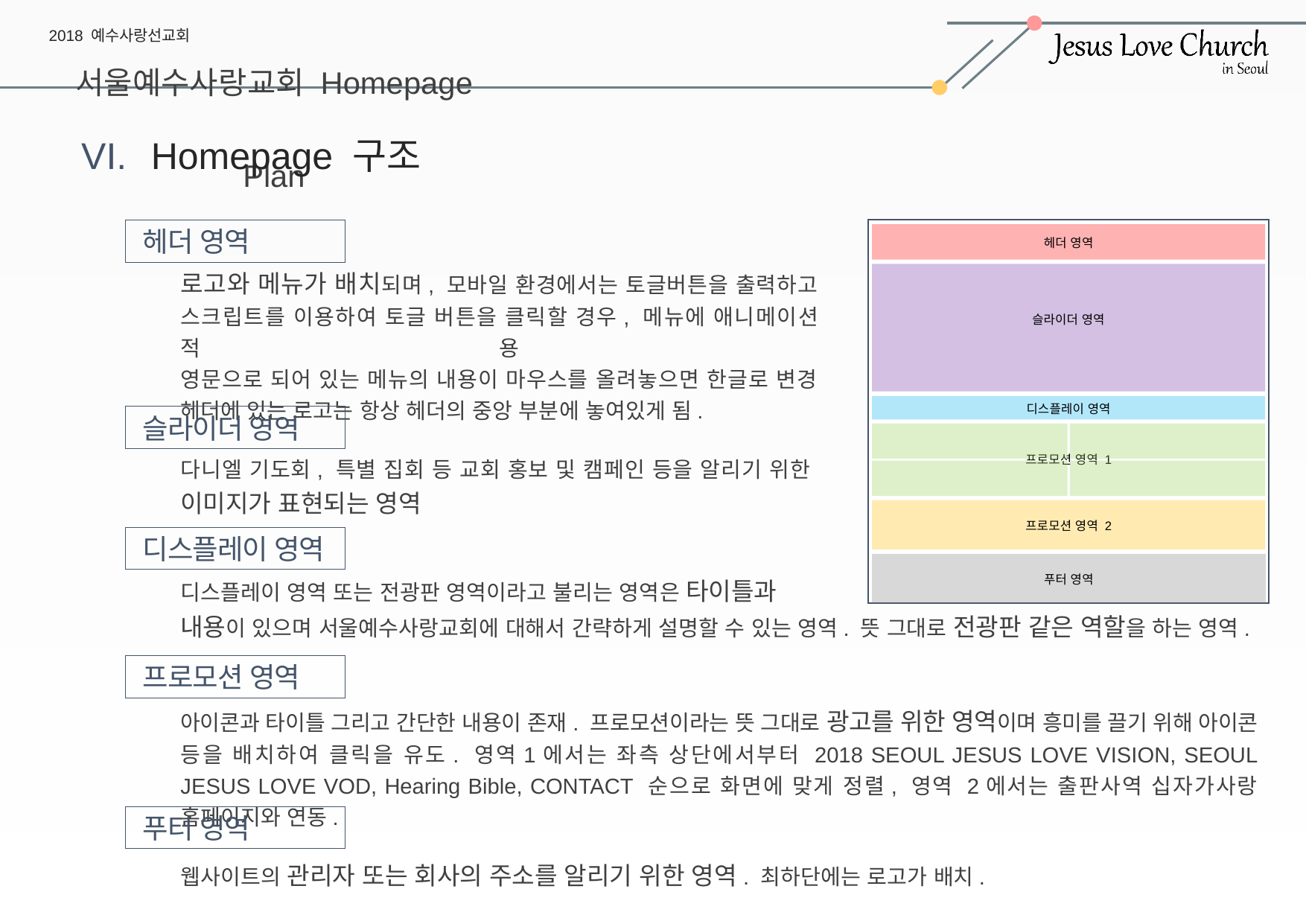

Homepage 구조
헤더 영역

헤더 영역

슬라이더 영역
디스플레이 영역

프로모션 영역 1

프로모션 영역 2

푸터 영역
로고와 메뉴가 배치되며, 모바일 환경에서는 토글버튼을 출력하고 스크립트를 이용하여 토글 버튼을 클릭할 경우, 메뉴에 애니메이션 적용
영문으로 되어 있는 메뉴의 내용이 마우스를 올려놓으면 한글로 변경
헤더에 있는 로고는 항상 헤더의 중앙 부분에 놓여있게 됨.
슬라이더 영역
다니엘 기도회, 특별 집회 등 교회 홍보 및 캠페인 등을 알리기 위한
이미지가 표현되는 영역
디스플레이 영역
디스플레이 영역 또는 전광판 영역이라고 불리는 영역은 타이틀과
내용이 있으며 서울예수사랑교회에 대해서 간략하게 설명할 수 있는 영역. 뜻 그대로 전광판 같은 역할을 하는 영역.
프로모션 영역
아이콘과 타이틀 그리고 간단한 내용이 존재. 프로모션이라는 뜻 그대로 광고를 위한 영역이며 흥미를 끌기 위해 아이콘 등을 배치하여 클릭을 유도. 영역1에서는 좌측 상단에서부터 2018 SEOUL JESUS LOVE VISION, SEOUL JESUS LOVE VOD, Hearing Bible, CONTACT 순으로 화면에 맞게 정렬, 영역 2에서는 출판사역 십자가사랑 홈페이지와 연동.
푸터 영역
웹사이트의 관리자 또는 회사의 주소를 알리기 위한 영역. 최하단에는 로고가 배치.